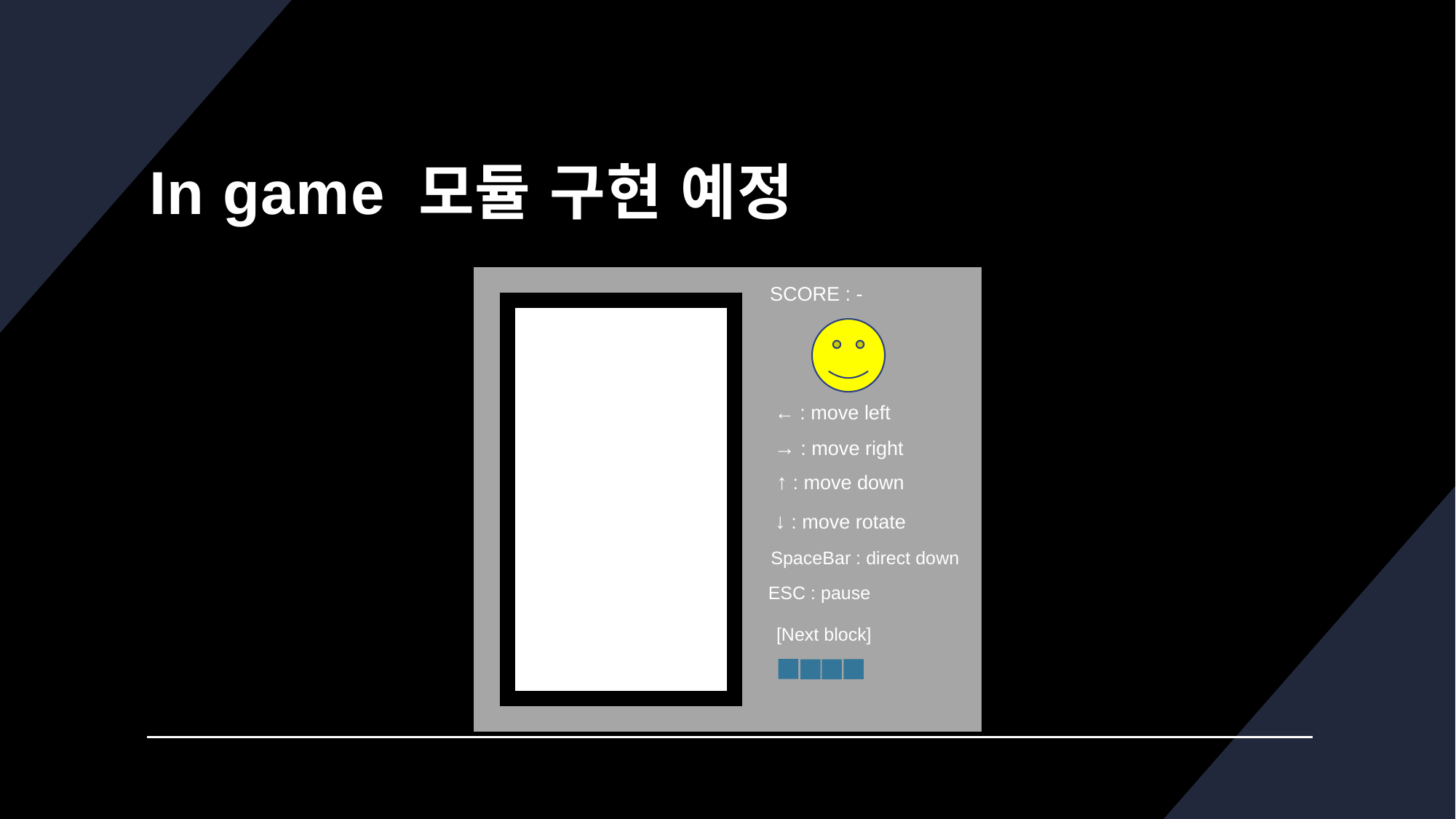

# In game 모듈 구현 예정

SCORE : -

← : move left
→ : move right
↑ : move down
↓ : move rotate
SpaceBar : direct down
ESC : pause
[Next block]